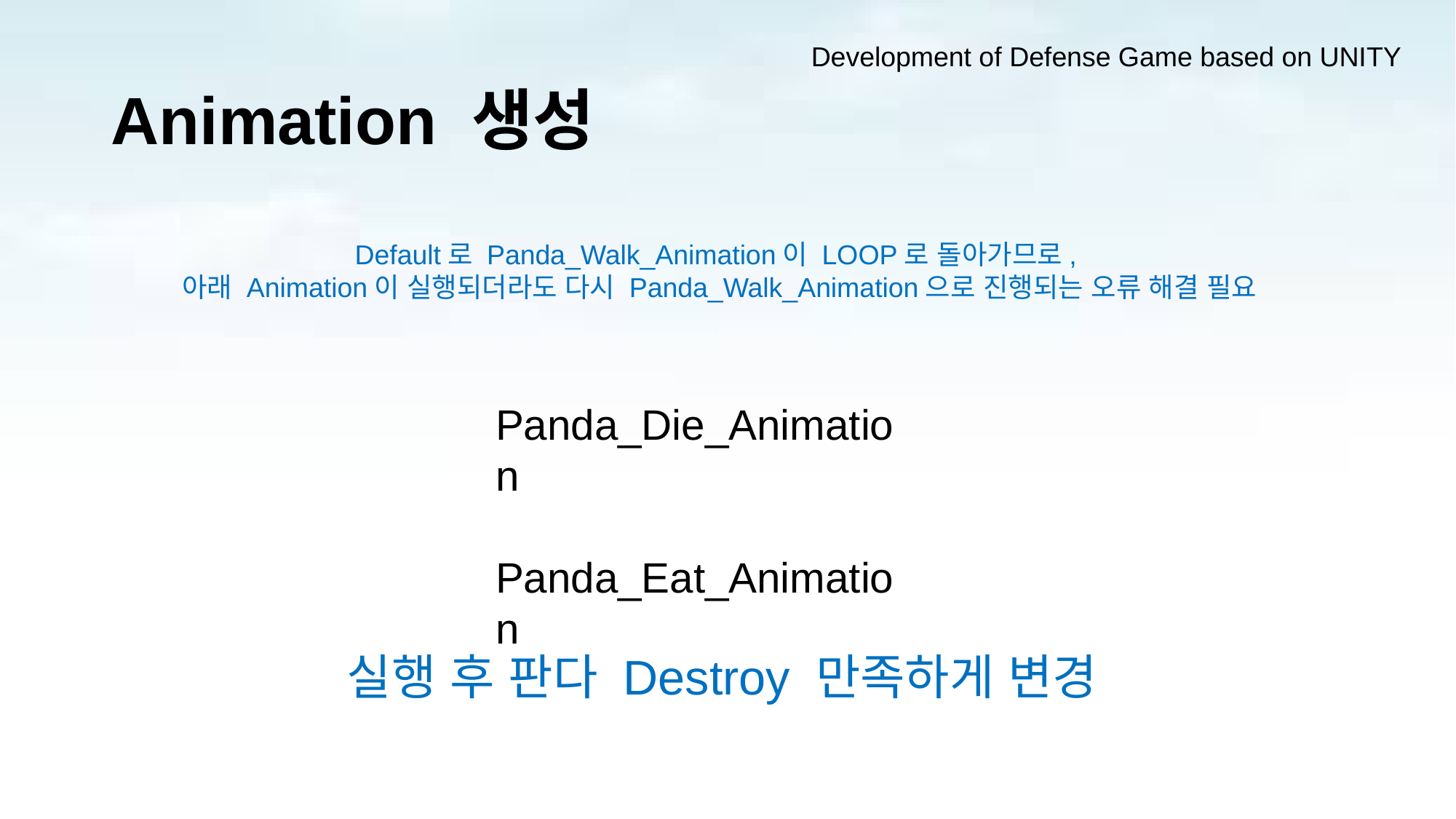

Development of Defense Game based on UNITY
# Animation 생성
Default로 Panda_Walk_Animation이 LOOP로 돌아가므로,
아래 Animation이 실행되더라도 다시 Panda_Walk_Animation으로 진행되는 오류 해결 필요
Panda_Die_Animation

Panda_Eat_Animation
실행 후 판다 Destroy 만족하게 변경